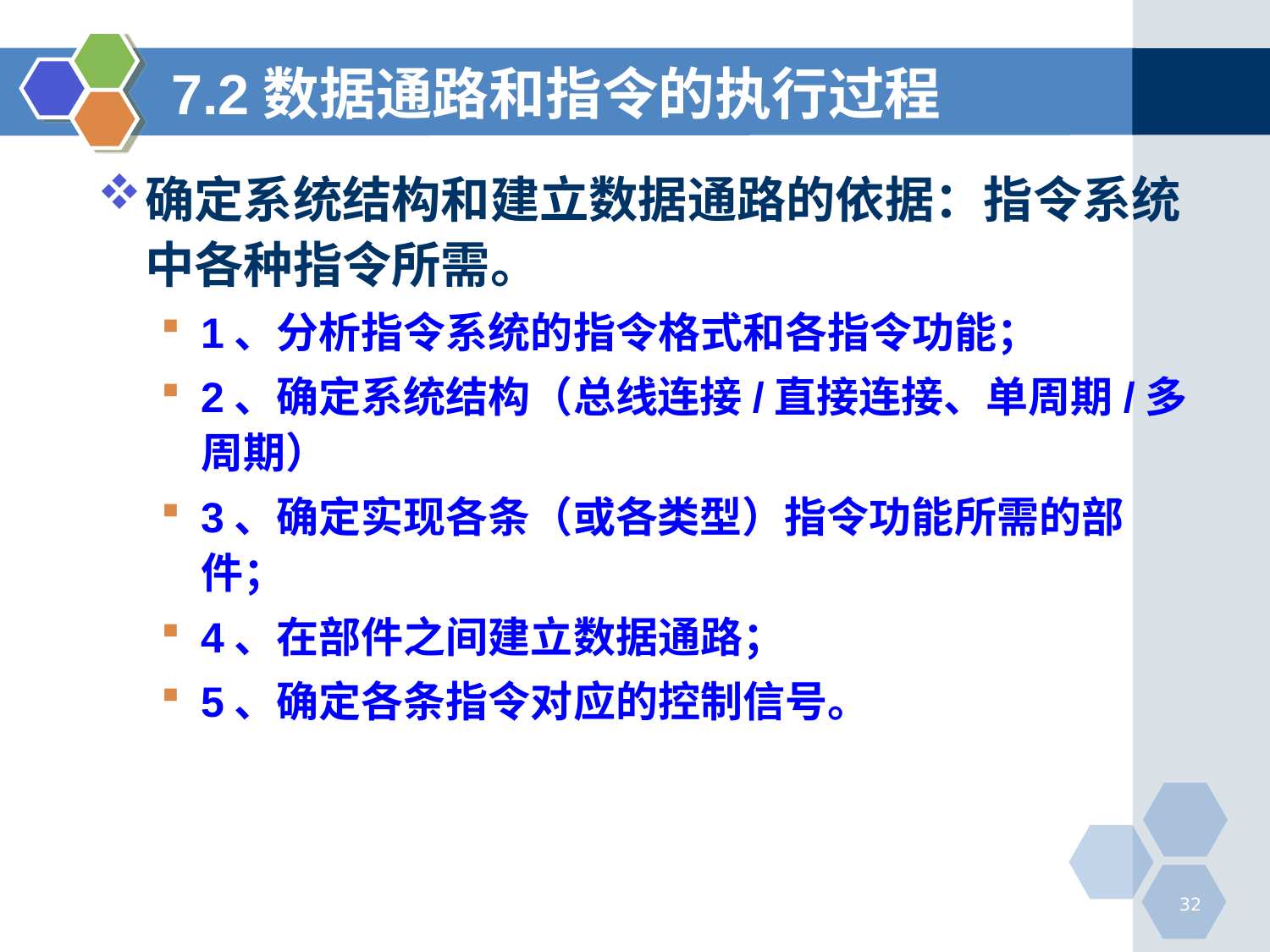

# 7.2数据通路和指令的执行过程
确定系统结构和建立数据通路的依据：指令系统中各种指令所需。
1、分析指令系统的指令格式和各指令功能；
2、确定系统结构（总线连接/直接连接、单周期/多周期）
3、确定实现各条（或各类型）指令功能所需的部件；
4、在部件之间建立数据通路；
5、确定各条指令对应的控制信号。
32